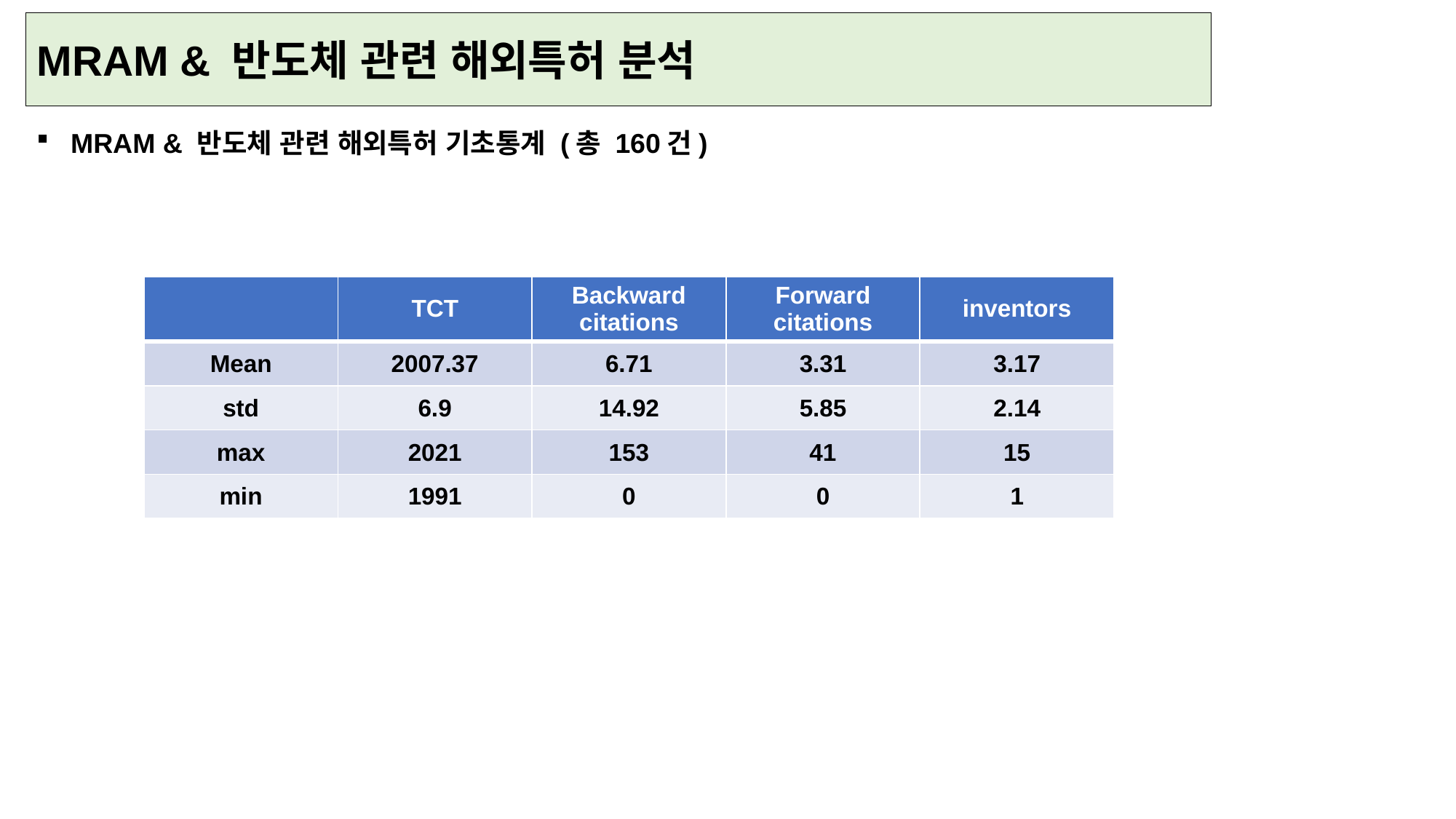

# MRAM & 반도체 관련 해외특허 분석
MRAM & 반도체 관련 해외특허 기초통계 (총 160건)
|  | TCT | Backward citations | Forward citations | inventors |
| --- | --- | --- | --- | --- |
| Mean | 2007.37 | 6.71 | 3.31 | 3.17 |
| std | 6.9 | 14.92 | 5.85 | 2.14 |
| max | 2021 | 153 | 41 | 15 |
| min | 1991 | 0 | 0 | 1 |